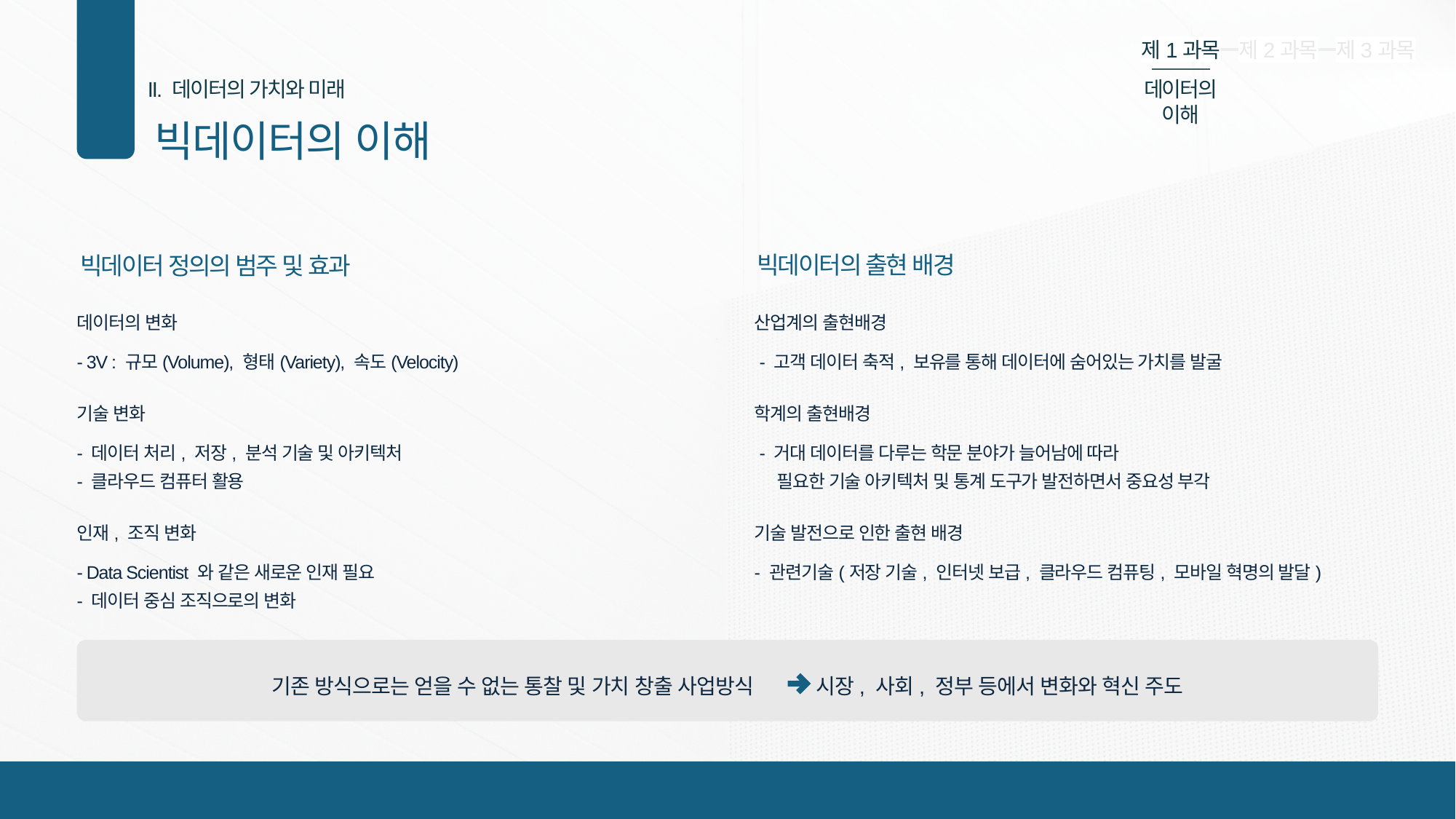

Heavy
제1과목
제2과목
제3과목
ExtraBold

II. 데이터의 가치와 미래
데이터의 이해
Bold
빅데이터의 이해
Regular
01
Light
빅데이터의 출현 배경
빅데이터 정의의 범주 및 효과
데이터의 변화
산업계의 출현배경
- 3V : 규모(Volume), 형태(Variety), 속도(Velocity)
 - 고객 데이터 축적, 보유를 통해 데이터에 숨어있는 가치를 발굴
기술 변화
학계의 출현배경
- 데이터 처리, 저장, 분석 기술 및 아키텍처
- 클라우드 컴퓨터 활용
 - 거대 데이터를 다루는 학문 분야가 늘어남에 따라
    필요한 기술 아키텍처 및 통계 도구가 발전하면서 중요성 부각
인재, 조직 변화
기술 발전으로 인한 출현 배경
- Data Scientist 와 같은 새로운 인재 필요
- 데이터 중심 조직으로의 변화
- 관련기술(저장 기술, 인터넷 보급, 클라우드 컴퓨팅, 모바일 혁명의 발달)

기존 방식으로는 얻을 수 없는 통찰 및 가치 창출 사업방식            시장, 사회, 정부 등에서 변화와 혁신 주도

6